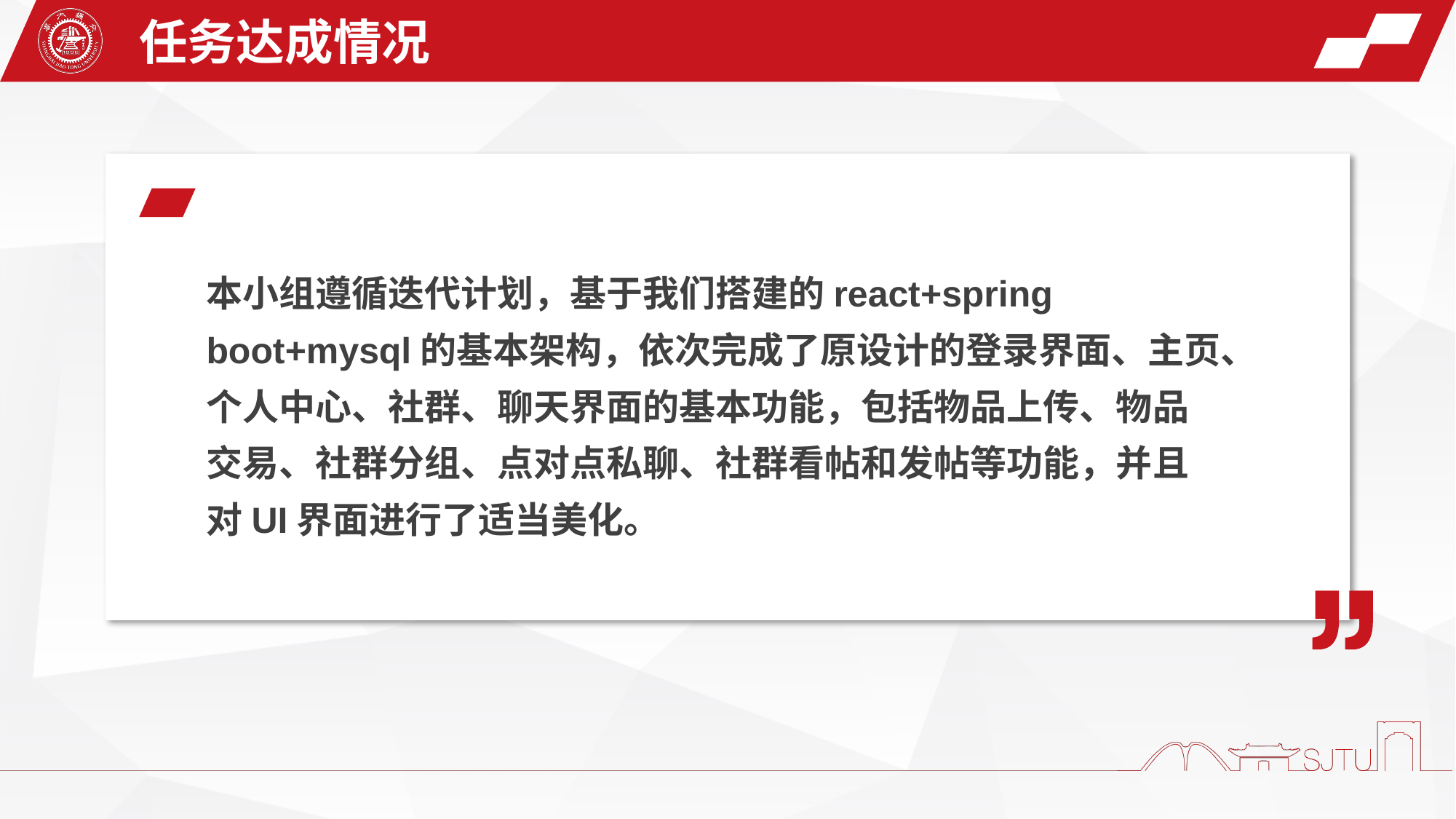

任务达成情况

本小组遵循迭代计划，基于我们搭建的react+spring boot+mysql的基本架构，依次完成了原设计的登录界面、主页、个人中心、社群、聊天界面的基本功能，包括物品上传、物品交易、社群分组、点对点私聊、社群看帖和发帖等功能，并且对UI界面进行了适当美化。